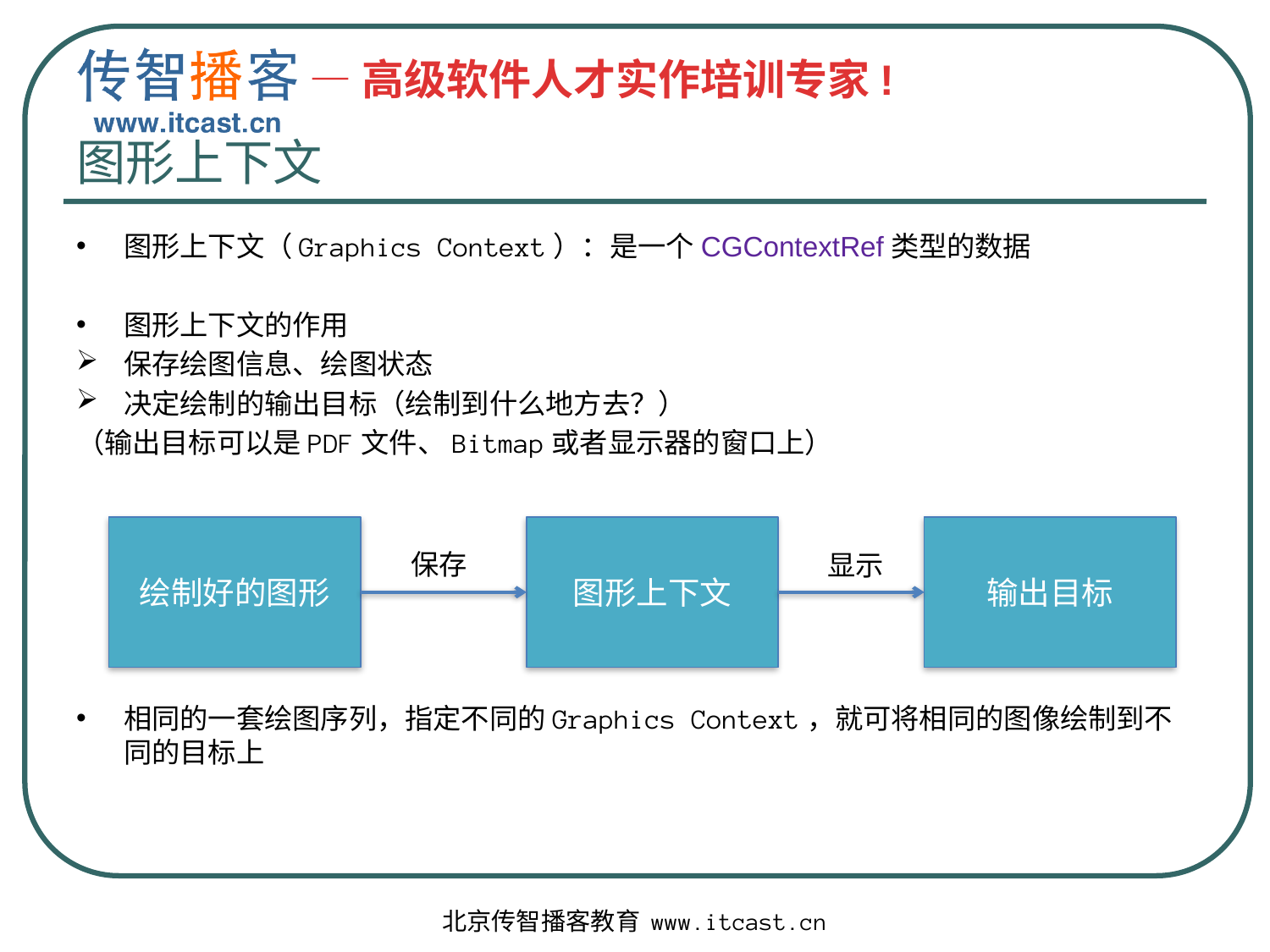

# 图形上下文
图形上下文（Graphics Context）：是一个CGContextRef类型的数据

图形上下文的作用
保存绘图信息、绘图状态
决定绘制的输出目标（绘制到什么地方去？）
（输出目标可以是PDF文件、Bitmap或者显示器的窗口上）

相同的一套绘图序列，指定不同的Graphics Context，就可将相同的图像绘制到不同的目标上

绘制好的图形
图形上下文
输出目标
保存
显示